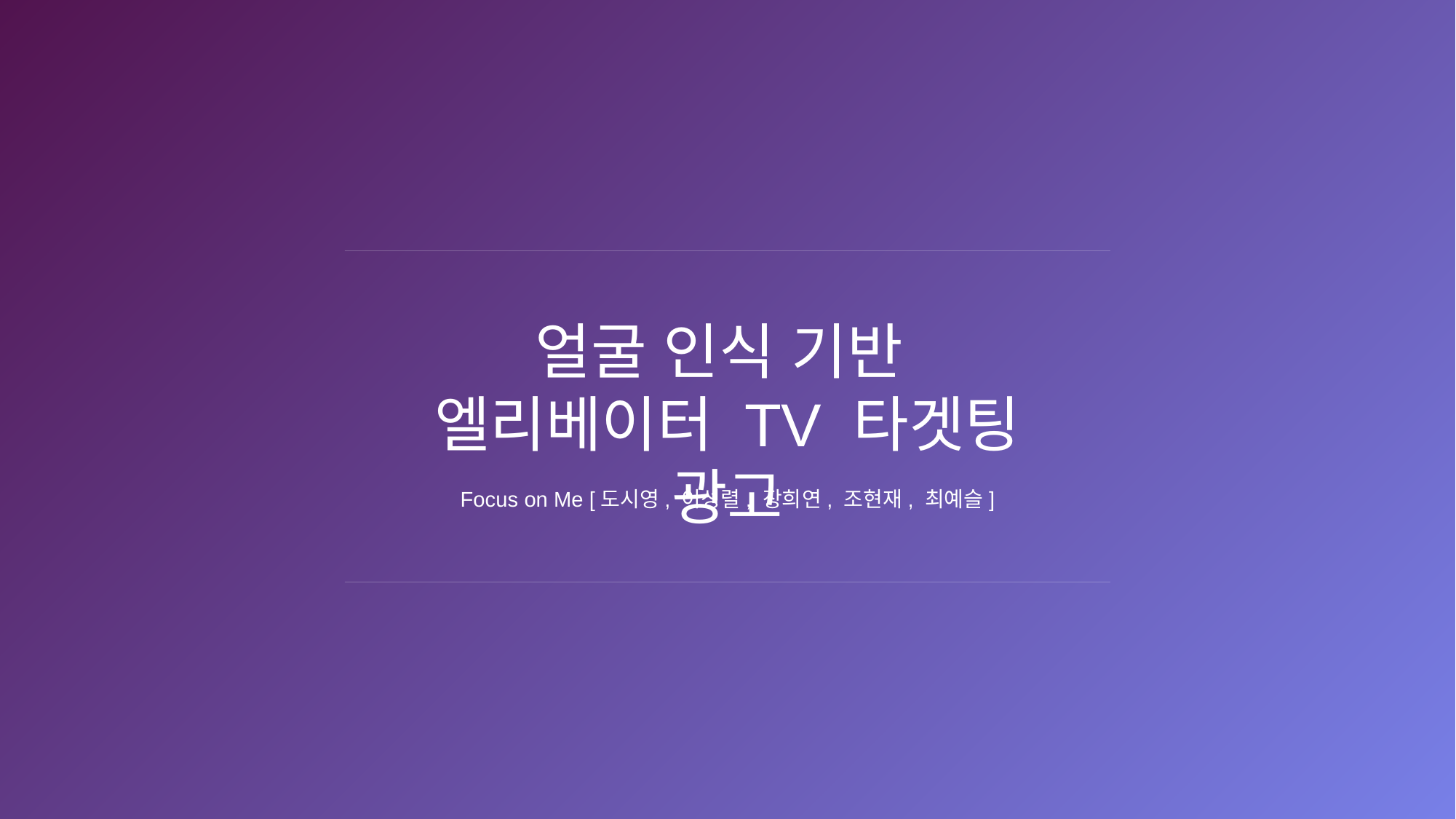

얼굴 인식 기반
엘리베이터 TV 타겟팅 광고
Focus on Me [도시영, 이성렬, 장희연, 조현재, 최예슬]